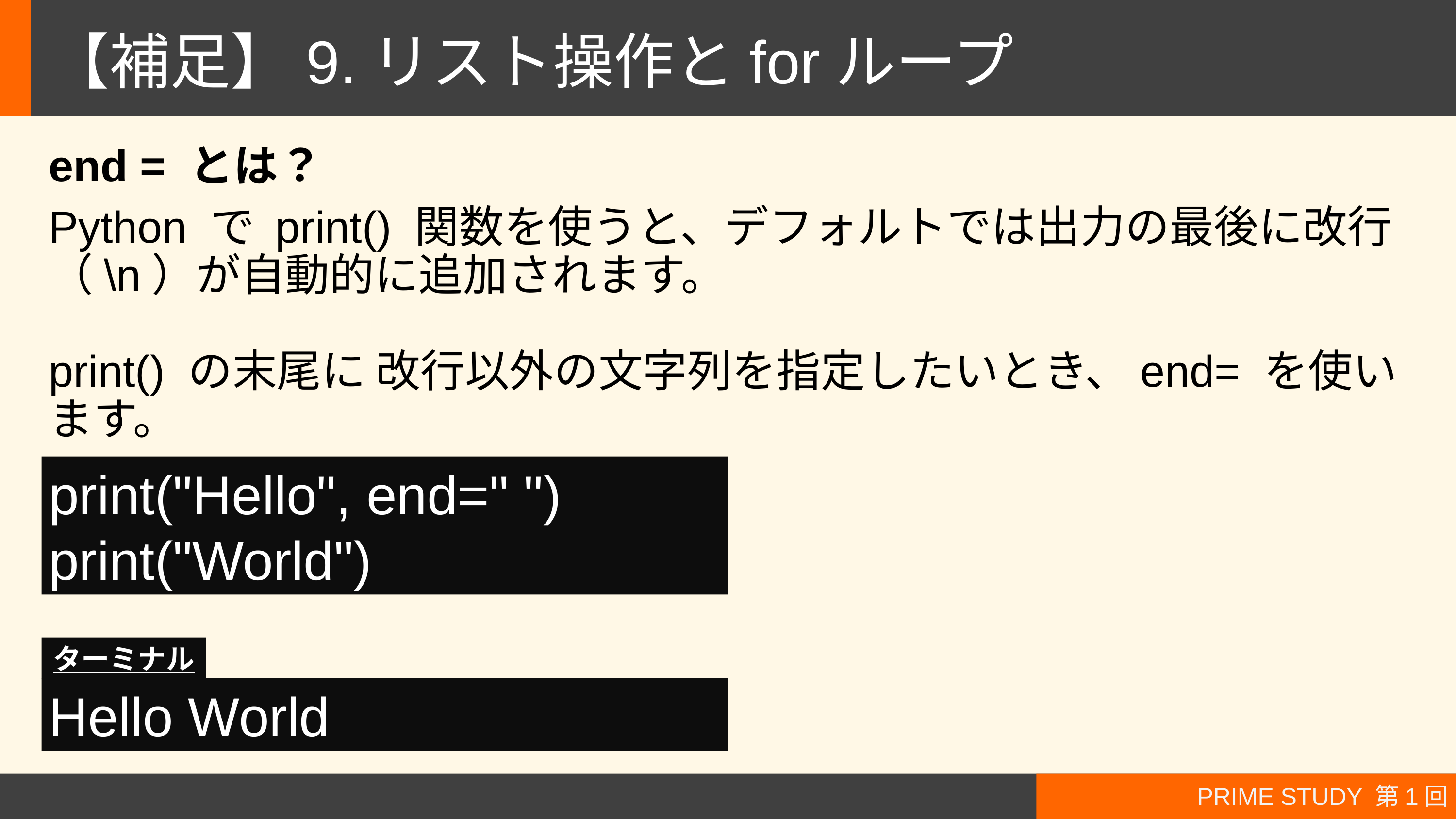

# 【補足】9.リスト操作とforループ
end = とは？
Python で print() 関数を使うと、デフォルトでは出力の最後に改行（\n）が自動的に追加されます。

print() の末尾に 改行以外の文字列を指定したいとき、end= を使います。
print("Hello", end=" ")
print("World")
ターミナル
Hello World
PRIME STUDY 第1回